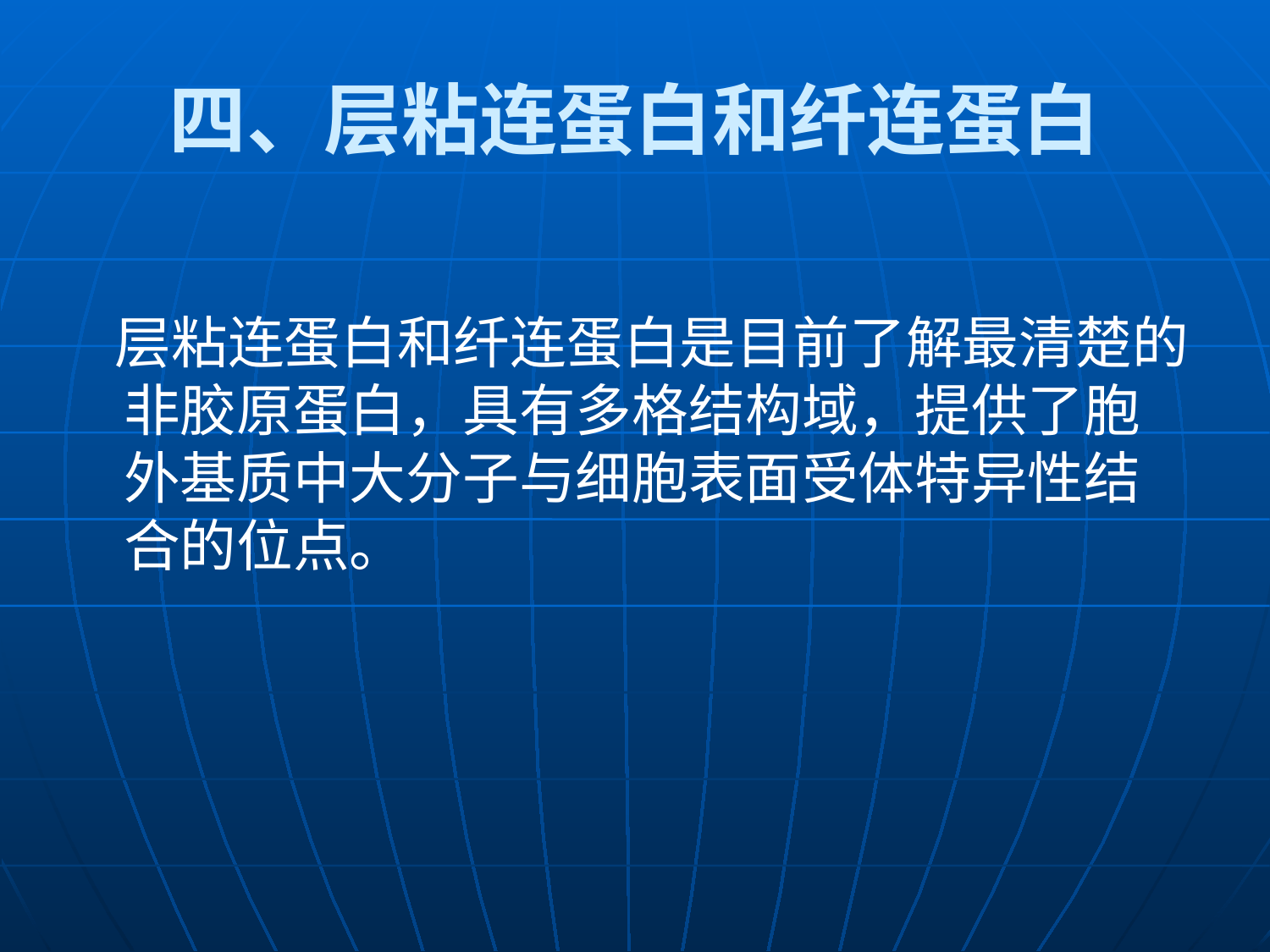

# 四、层粘连蛋白和纤连蛋白

  层粘连蛋白和纤连蛋白是目前了解最清楚的非胶原蛋白，具有多格结构域，提供了胞外基质中大分子与细胞表面受体特异性结合的位点。
如略饥衷端硝抚犁步阁浩傲笼藏荆郸馅损枚绅占恨售痔搜却注汛同蠢帜番细胞的社会联系课件细胞的社会联系课件